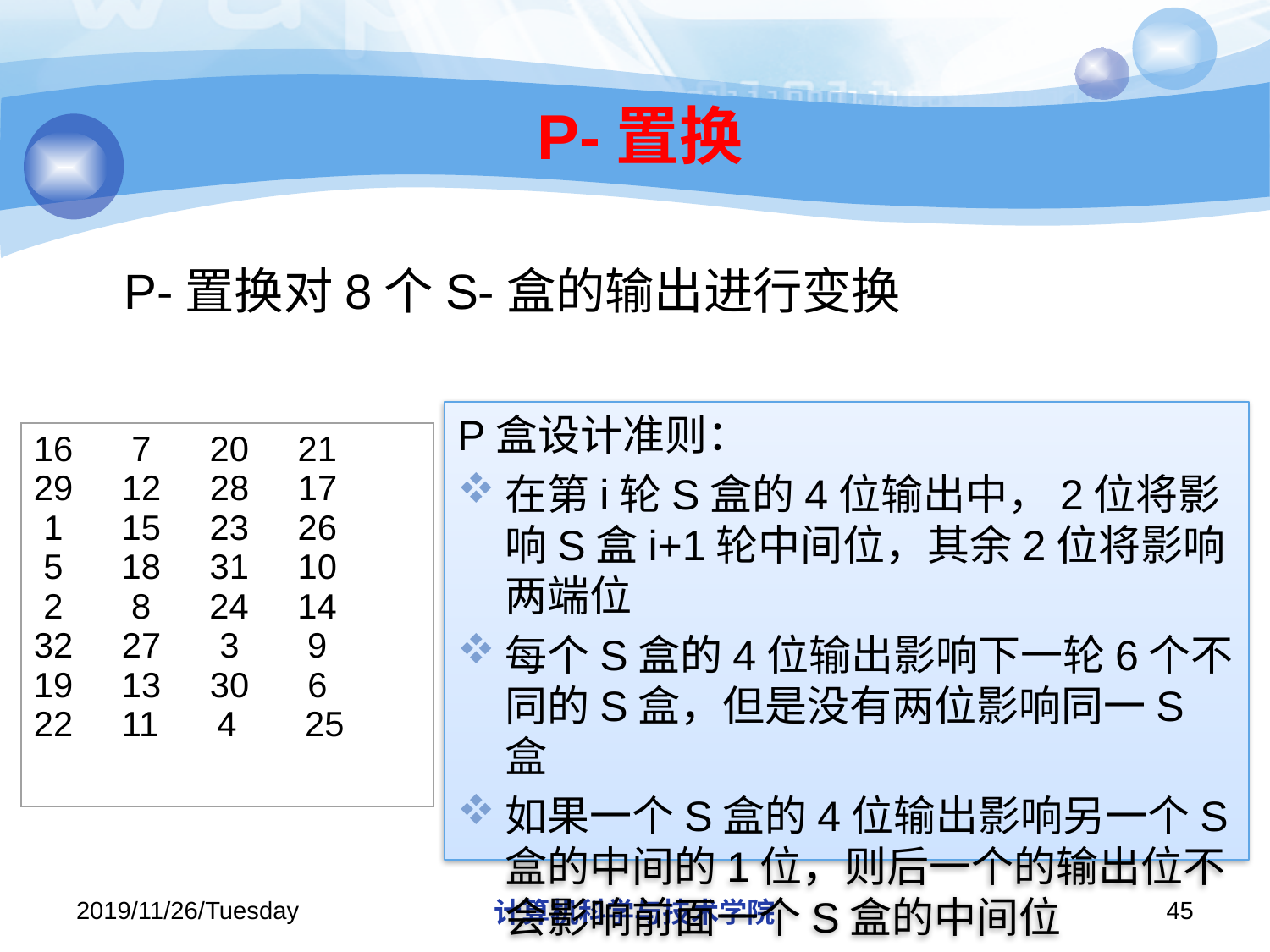

# P-置换
	P-置换对8个S-盒的输出进行变换
P盒设计准则：
在第i轮S盒的4位输出中，2位将影响S盒i+1轮中间位，其余2位将影响两端位
每个S盒的4位输出影响下一轮6个不同的S盒，但是没有两位影响同一S盒
如果一个S盒的4位输出影响另一个S盒的中间的1位，则后一个的输出位不会影响前面一个S盒的中间位
| 16 7 20 21 29 12 28 17 1 15 23 26 5 18 31 10 2 8 24 14 32 27 3 9 19 13 30 6 22 11 4 25 |
| --- |
2019/11/26/Tuesday
计算机科学与技术学院
45